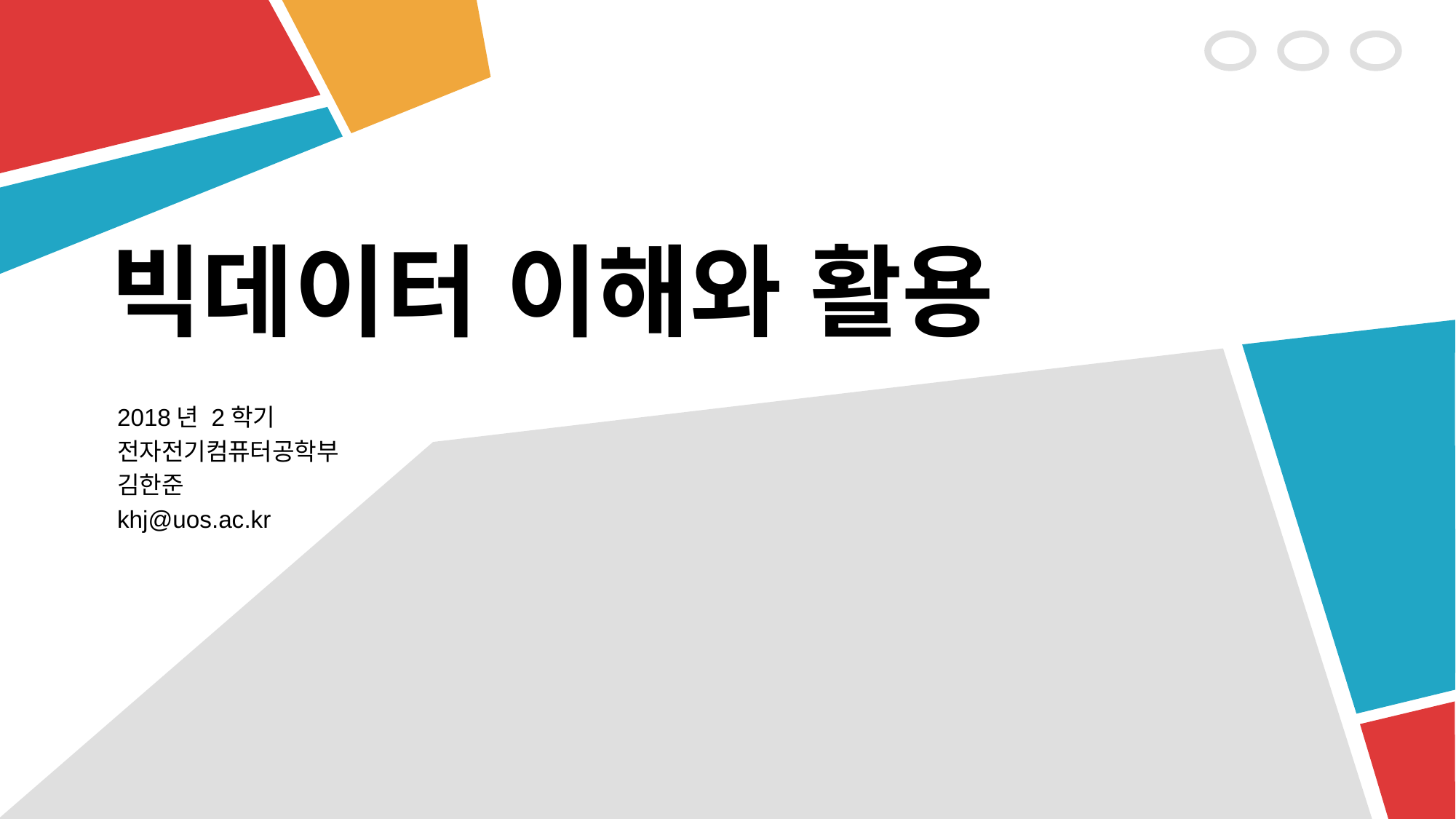

# 빅데이터 이해와 활용
2018년 2학기
전자전기컴퓨터공학부
김한준
khj@uos.ac.kr